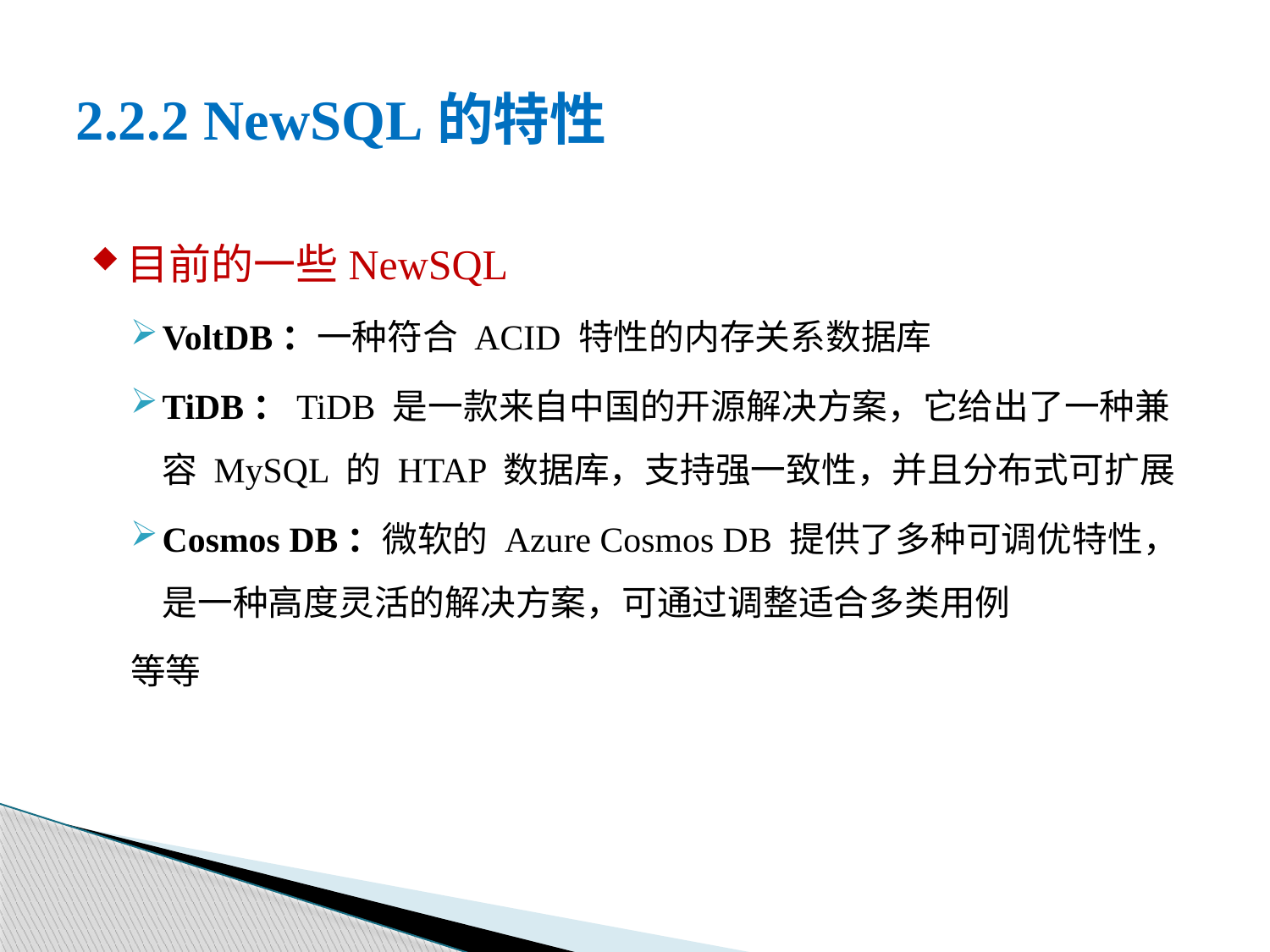

# 2.2.2 NewSQL的特性
目前的一些NewSQL
VoltDB：一种符合 ACID 特性的内存关系数据库
TiDB：TiDB 是一款来自中国的开源解决方案，它给出了一种兼容 MySQL 的 HTAP 数据库，支持强一致性，并且分布式可扩展
Cosmos DB：微软的 Azure Cosmos DB 提供了多种可调优特性，是一种高度灵活的解决方案，可通过调整适合多类用例
等等